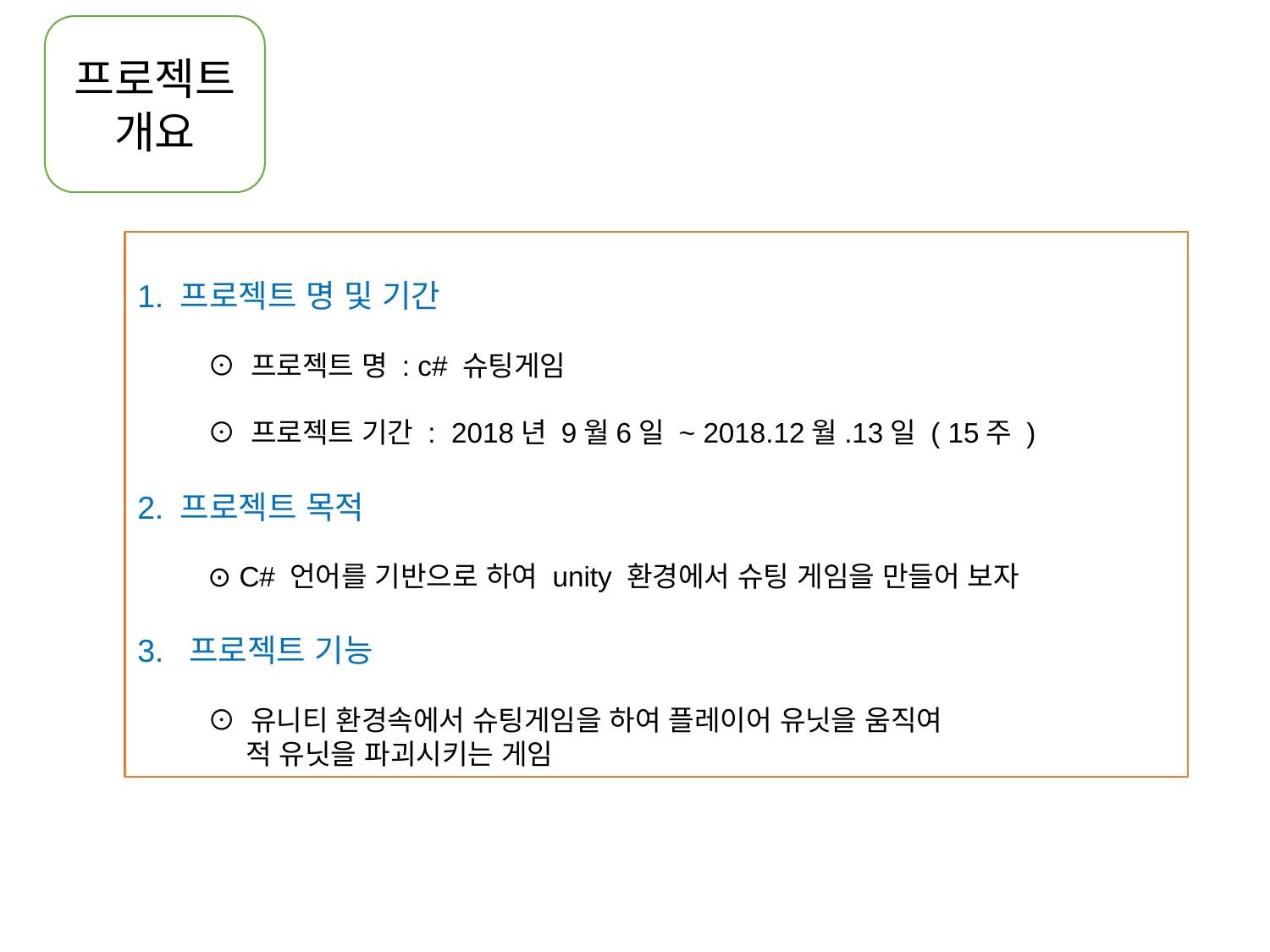

프로젝트개요

1. 프로젝트 명 및 기간

         ⊙ 프로젝트 명 : c# 슈팅게임

         ⊙ 프로젝트 기간 :  2018년 9월6일 ~ 2018.12월.13일 ( 15주 )

2. 프로젝트 목적

         ⊙ C# 언어를 기반으로 하여 unity 환경에서 슈팅 게임을 만들어 보자

3.  프로젝트 기능

         ⊙ 유니티 환경속에서 슈팅게임을 하여 플레이어 유닛을 움직여
             적 유닛을 파괴시키는 게임